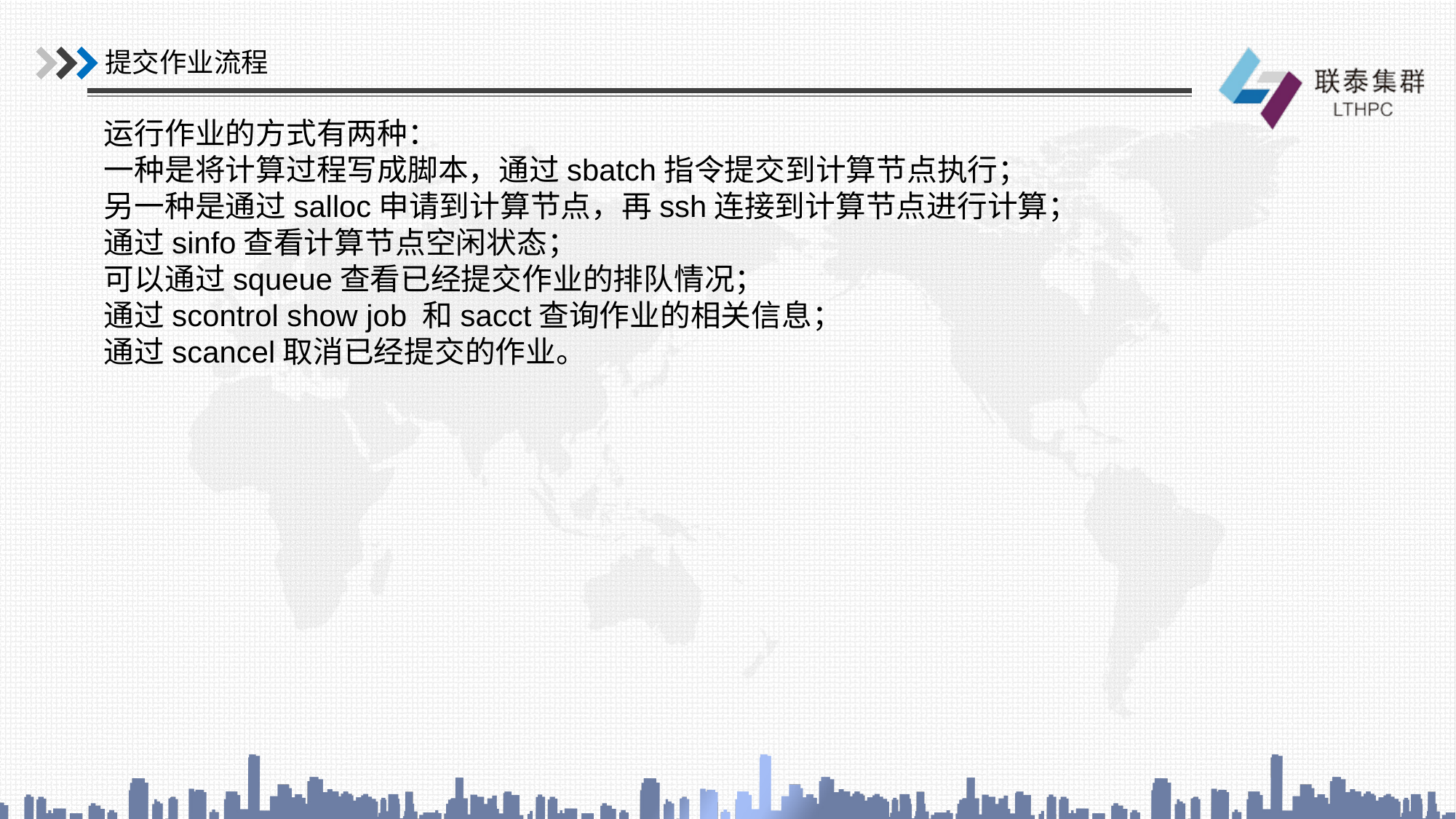

提交作业流程
运行作业的方式有两种：
一种是将计算过程写成脚本，通过sbatch指令提交到计算节点执行；
另一种是通过salloc申请到计算节点，再ssh连接到计算节点进行计算；
通过sinfo查看计算节点空闲状态；
可以通过squeue查看已经提交作业的排队情况；
通过scontrol show job 和sacct查询作业的相关信息；
通过scancel取消已经提交的作业。